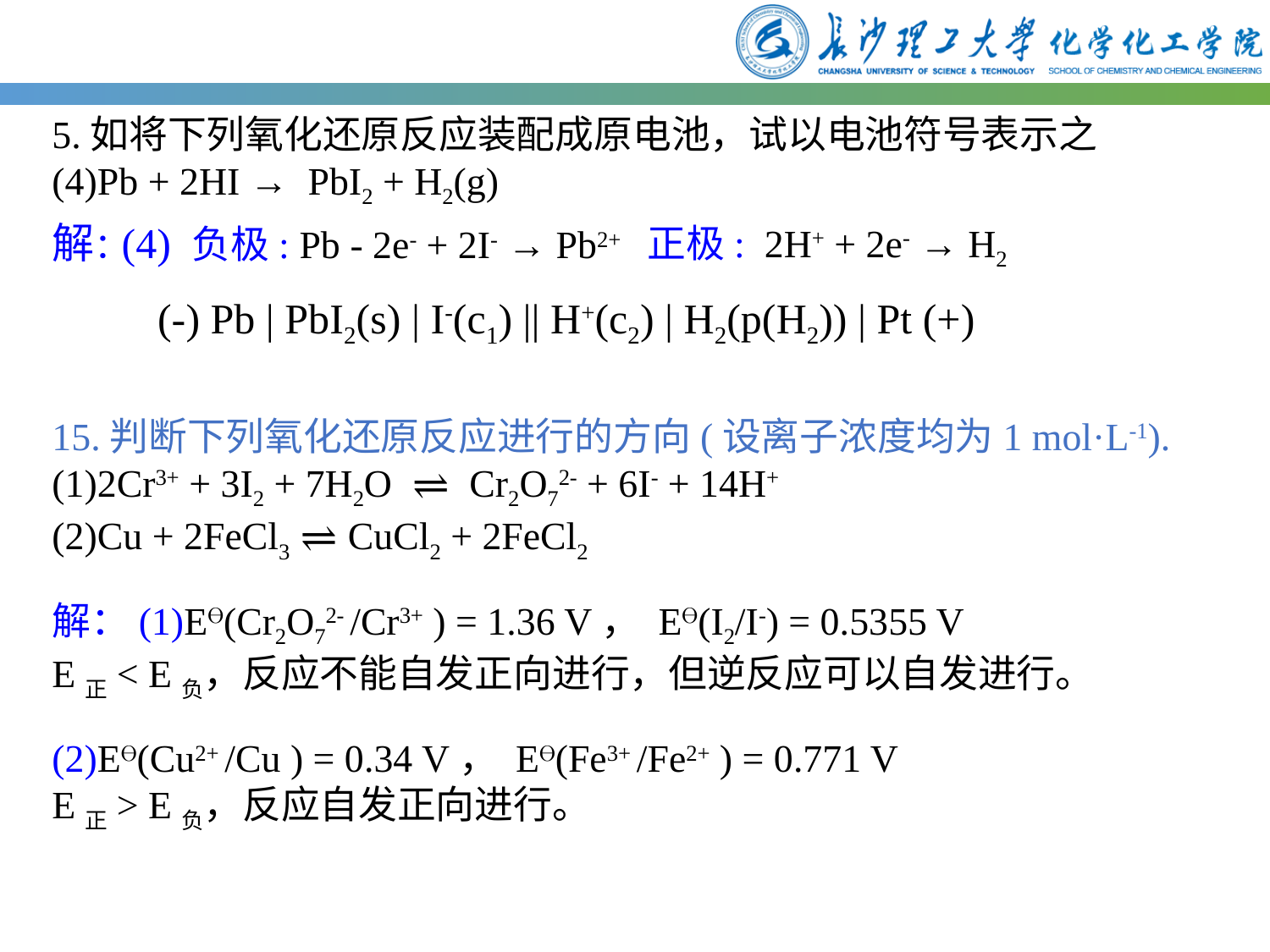

5.如将下列氧化还原反应装配成原电池，试以电池符号表示之
(4)Pb + 2HI →  PbI2 + H2(g)
(4) 负极: Pb - 2e- + 2I- → Pb2+
解：
正极:  2H+ + 2e- → H2
(-) Pb | PbI2(s) | I-(c1) || H+(c2) | H2(p(H2)) | Pt (+)
15.判断下列氧化还原反应进行的方向(设离子浓度均为1 mol·L-1).
(1)2Cr3+ + 3I2 + 7H2O  ⇌  Cr2O72- + 6I- + 14H+
(2)Cu + 2FeCl3 ⇌ CuCl2 + 2FeCl2
解：(1)EƟ(Cr2O72- /Cr3+ ) = 1.36 V， EƟ(I2/I-) = 0.5355 V
E正< E负，反应不能自发正向进行，但逆反应可以自发进行。
(2)EƟ(Cu2+ /Cu ) = 0.34 V， EƟ(Fe3+ /Fe2+ ) = 0.771 V
E正> E负，反应自发正向进行。

28